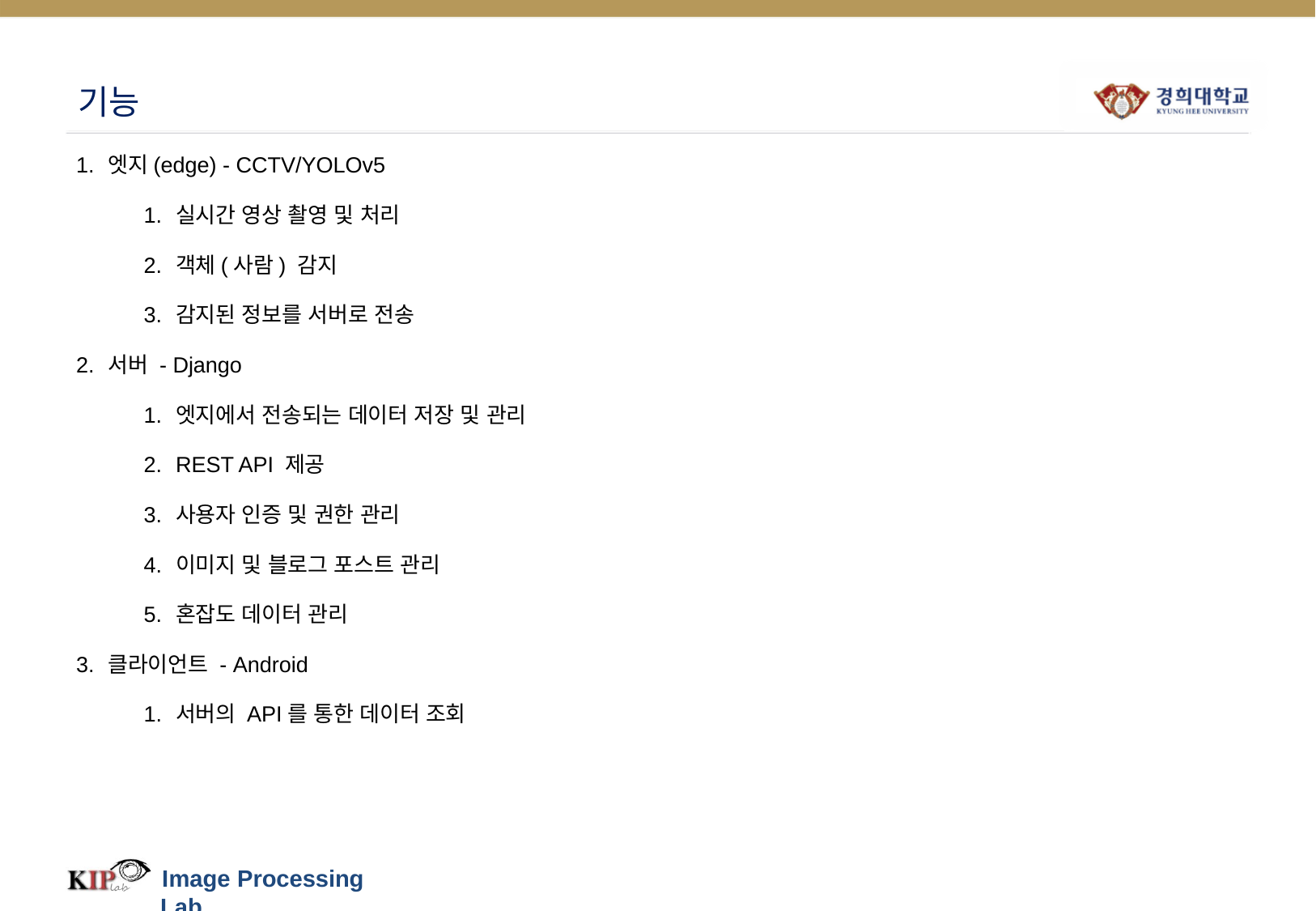

# 기능
엣지(edge) - CCTV/YOLOv5
실시간 영상 촬영 및 처리
객체(사람) 감지
감지된 정보를 서버로 전송
서버 - Django
엣지에서 전송되는 데이터 저장 및 관리
REST API 제공
사용자 인증 및 권한 관리
이미지 및 블로그 포스트 관리
혼잡도 데이터 관리
클라이언트 - Android
서버의 API를 통한 데이터 조회
Image Processing Lab